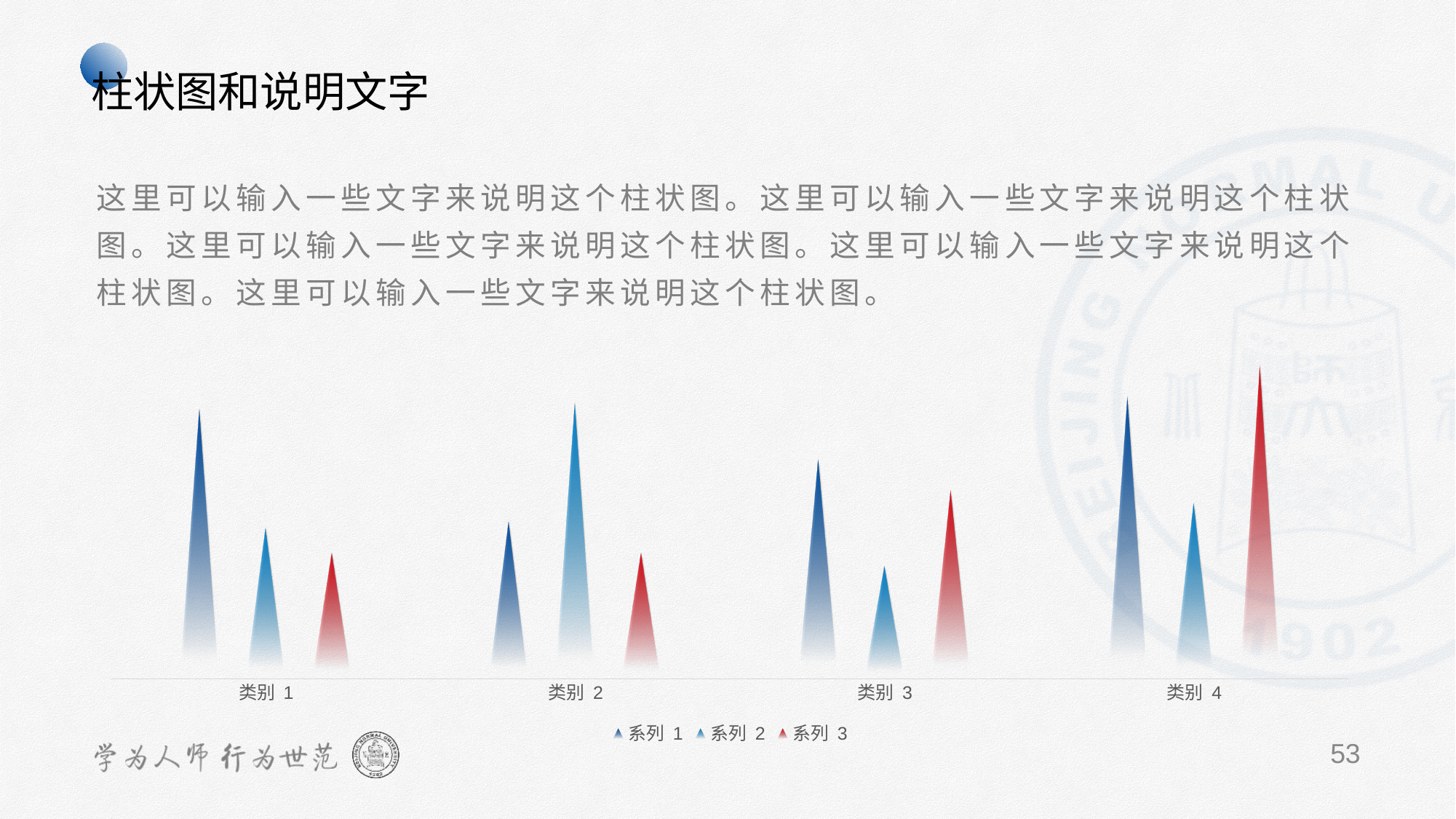

TIP
试一试复制左边的梯形，再选中一个图表上的三角形，粘贴，将梯形放在图中

TIP
更改数据：右键点击图表-编辑数据

柱状图和说明文字
这里可以输入一些文字来说明这个柱状图。这里可以输入一些文字来说明这个柱状图。这里可以输入一些文字来说明这个柱状图。这里可以输入一些文字来说明这个柱状图。这里可以输入一些文字来说明这个柱状图。

### Chart

| Category | 系列 1 | 系列 2 | 系列 3 |
|---|---|---|---|
| 类别 1 | 4.3 | 2.4 | 2.0 |
| 类别 2 | 2.5 | 4.4 | 2.0 |
| 类别 3 | 3.5 | 1.8 | 3.0 |
| 类别 4 | 4.5 | 2.8 | 5.0 |